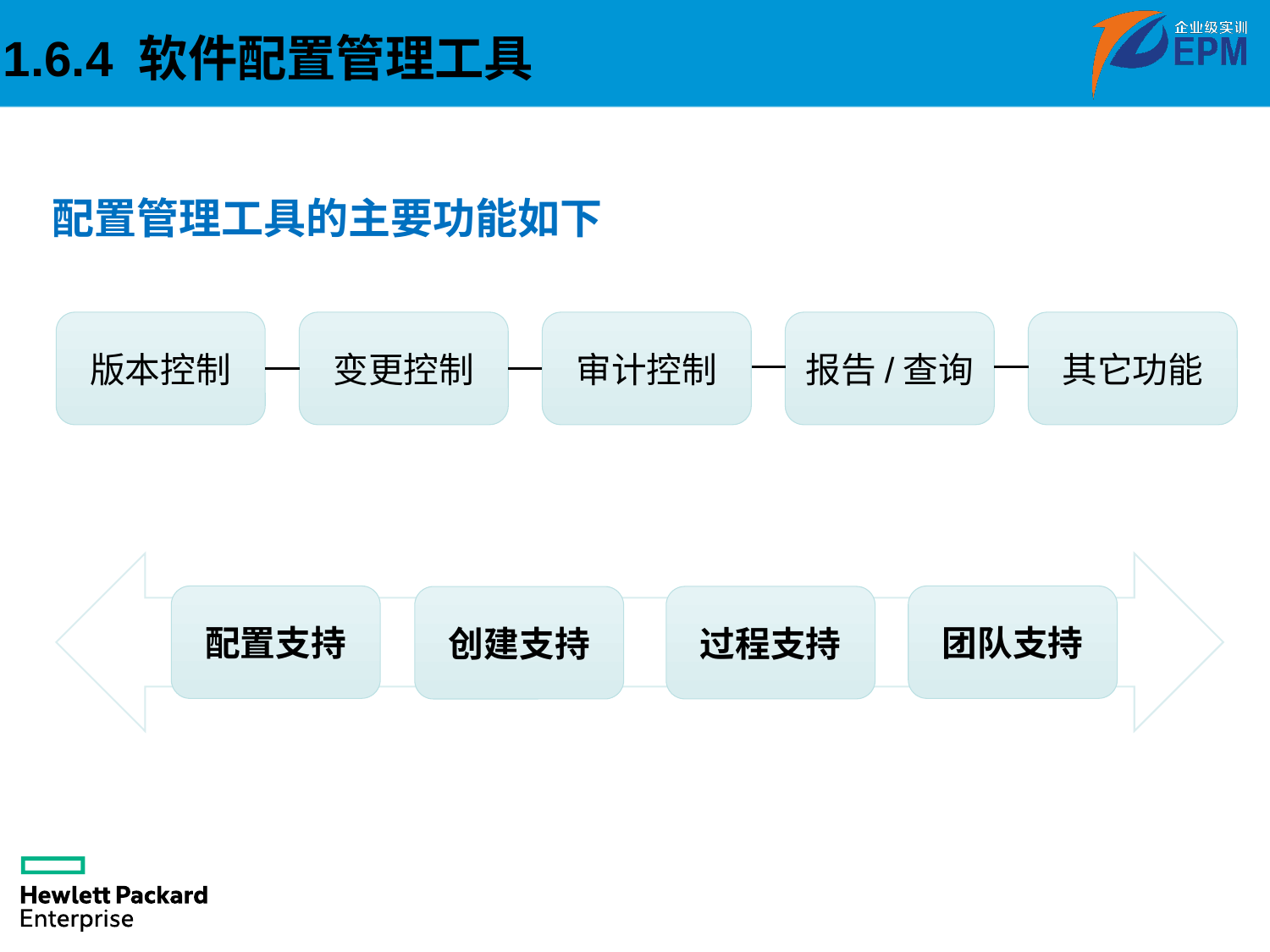

1.6.4 软件配置管理工具
配置管理工具的主要功能如下
版本控制
变更控制
审计控制
报告/查询
其它功能

配置支持
团队支持
过程支持
创建支持